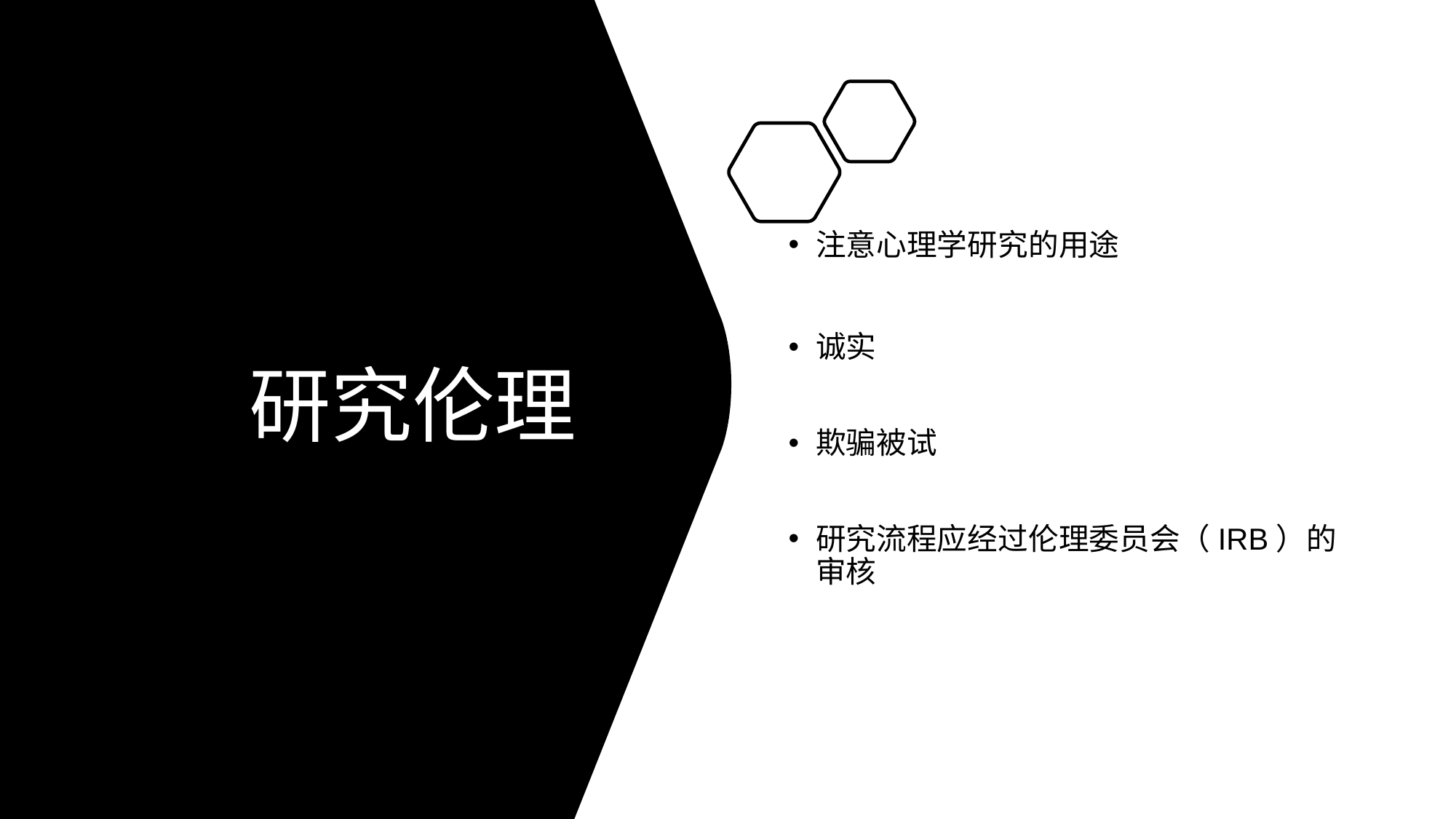

# 研究伦理
注意心理学研究的用途

诚实

欺骗被试

研究流程应经过伦理委员会（IRB）的审核